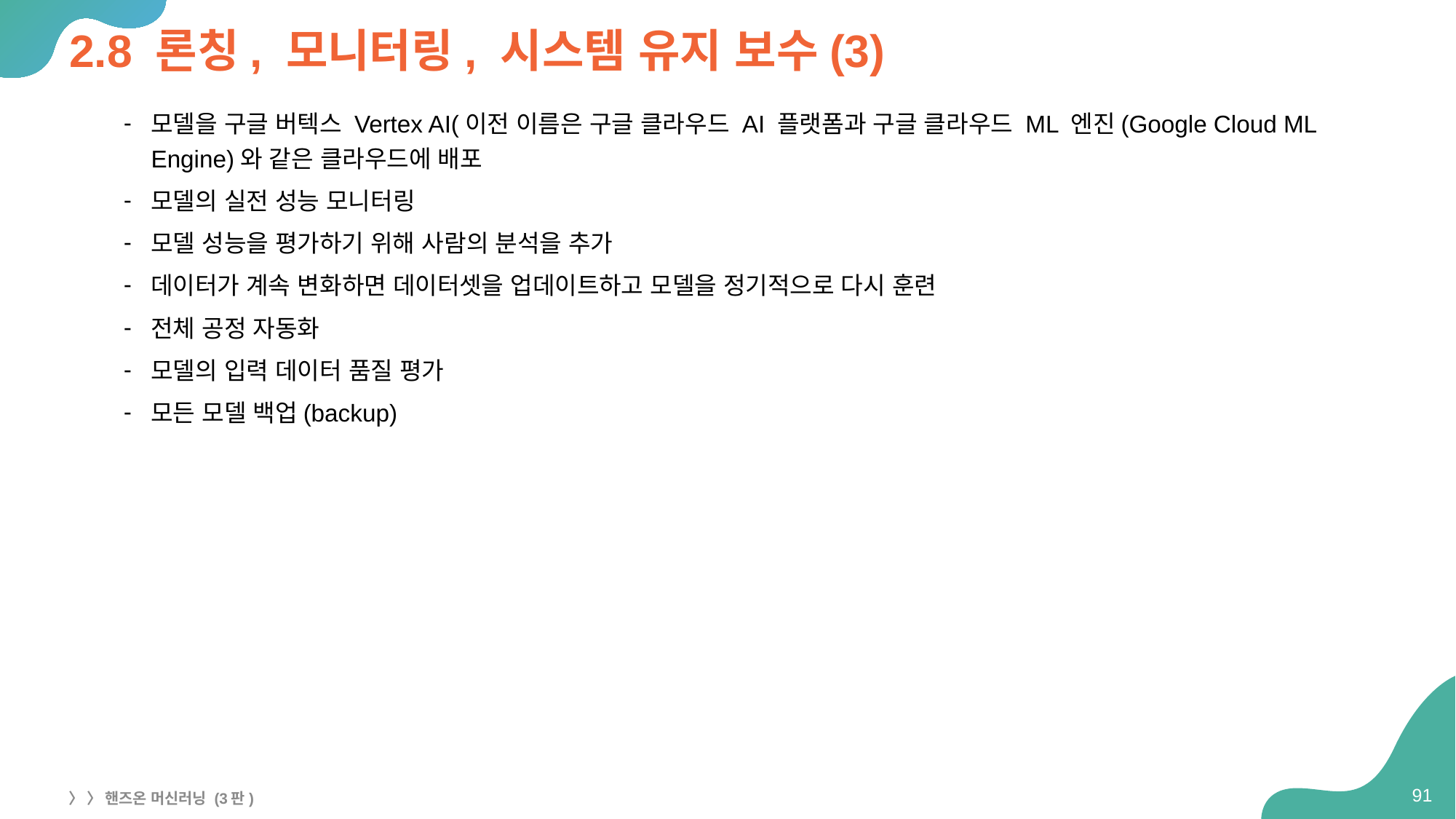

# 2.8 론칭, 모니터링, 시스템 유지 보수(3)
모델을 구글 버텍스 Vertex AI(이전 이름은 구글 클라우드 AI 플랫폼과 구글 클라우드 ML 엔진(Google Cloud ML Engine)와 같은 클라우드에 배포
모델의 실전 성능 모니터링
모델 성능을 평가하기 위해 사람의 분석을 추가
데이터가 계속 변화하면 데이터셋을 업데이트하고 모델을 정기적으로 다시 훈련
전체 공정 자동화
모델의 입력 데이터 품질 평가
모든 모델 백업(backup)

91
〉 〉 핸즈온 머신러닝 (3판)